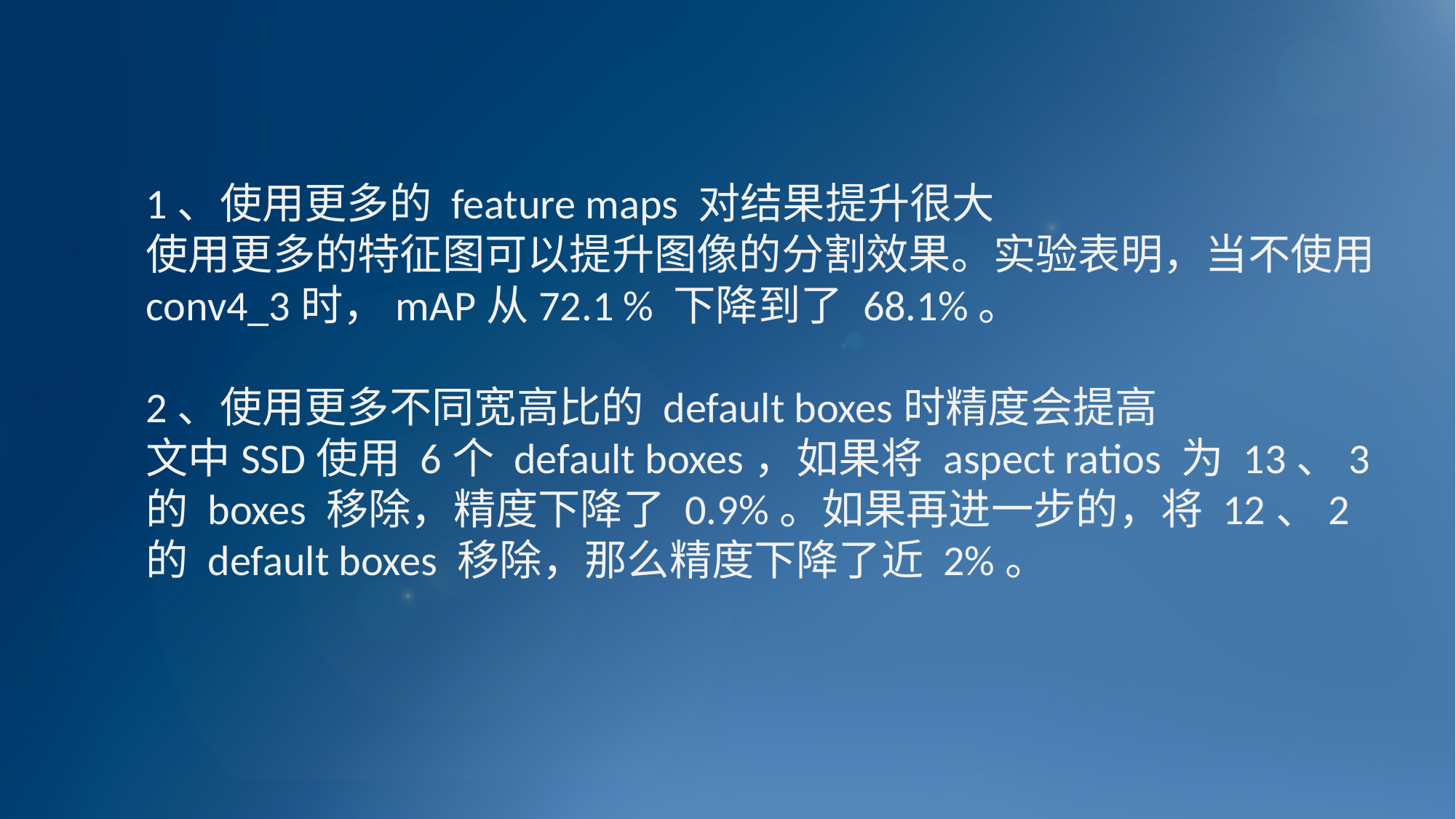

1、使用更多的 feature maps 对结果提升很大
使用更多的特征图可以提升图像的分割效果。实验表明，当不使用 conv4_3时，mAP从72.1 % 下降到了 68.1%。

2、使用更多不同宽高比的 default boxes时精度会提高
文中SSD使用 6个 default boxes，如果将 aspect ratios 为 13、3 的 boxes 移除，精度下降了 0.9%。如果再进一步的，将 12、2 的 default boxes 移除，那么精度下降了近 2%。